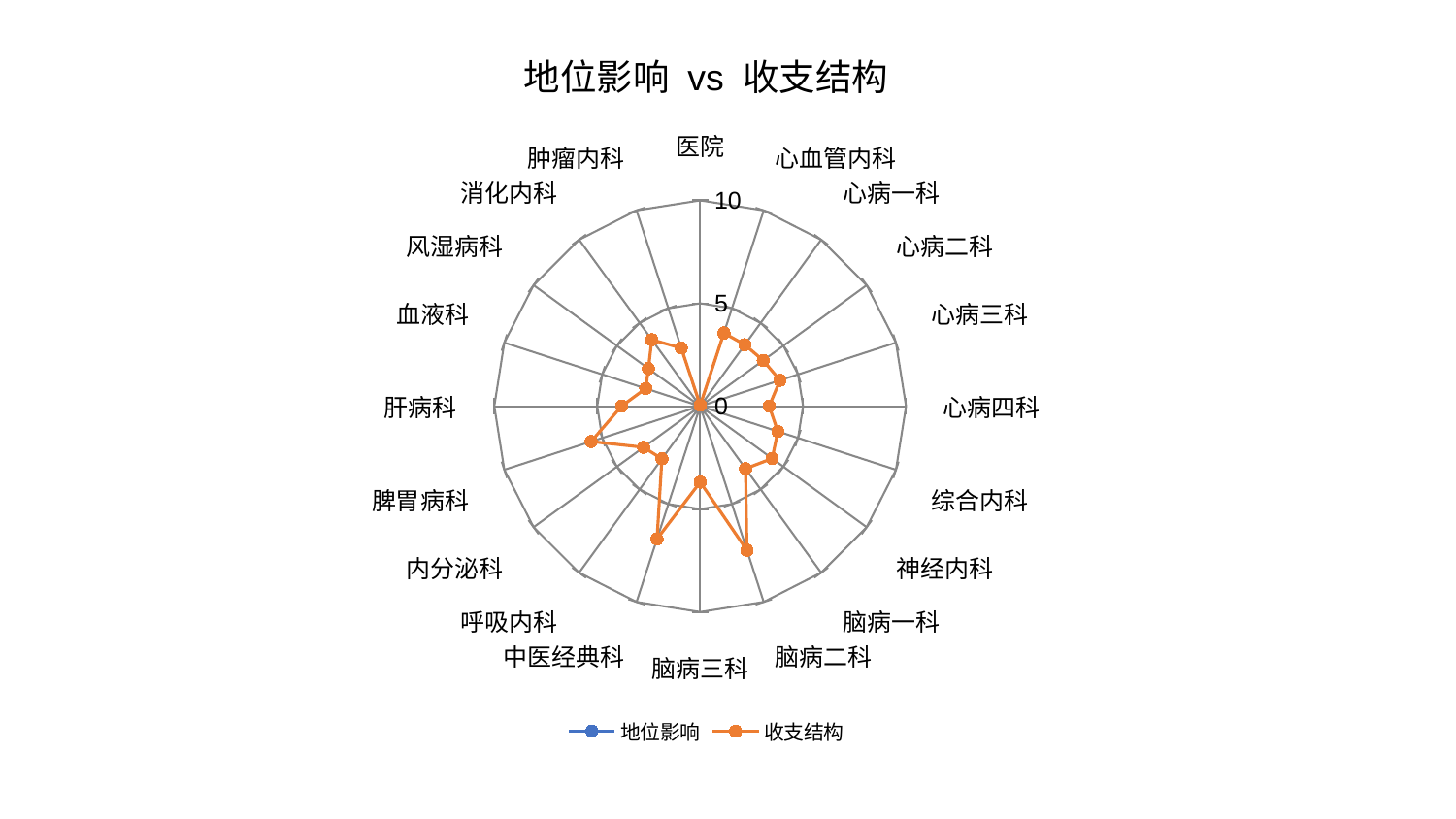

### Chart: 地位影响 vs 收支结构

| Category | 地位影响 | 收支结构 |
|---|---|---|
| 医院 | None | 0.04760319573901465 |
| 心血管内科 | None | 3.7385620915032676 |
| 心病一科 | None | 3.6941358822009813 |
| 心病二科 | None | 3.7840698597512565 |
| 心病三科 | None | 4.078722190530518 |
| 心病四科 | None | 3.352872215709261 |
| 综合内科 | None | 3.9678135405105435 |
| 神经内科 | None | 4.325468844525106 |
| 脑病一科 | None | 3.7542662116040955 |
| 脑病二科 | None | 7.3597529593412245 |
| 脑病三科 | None | 3.6893704850361195 |
| 中医经典科 | None | 6.783681214421253 |
| 呼吸内科 | None | 3.160220994475138 |
| 内分泌科 | None | 3.3982889733840302 |
| 脾胃病科 | None | 5.566368236667963 |
| 肝病科 | None | 3.819444444444444 |
| 血液科 | None | 2.7793974732750244 |
| 风湿病科 | None | 3.1046461137646544 |
| 消化内科 | None | 3.9932979614632784 |
| 肿瘤内科 | None | 2.969269102990033 |
96